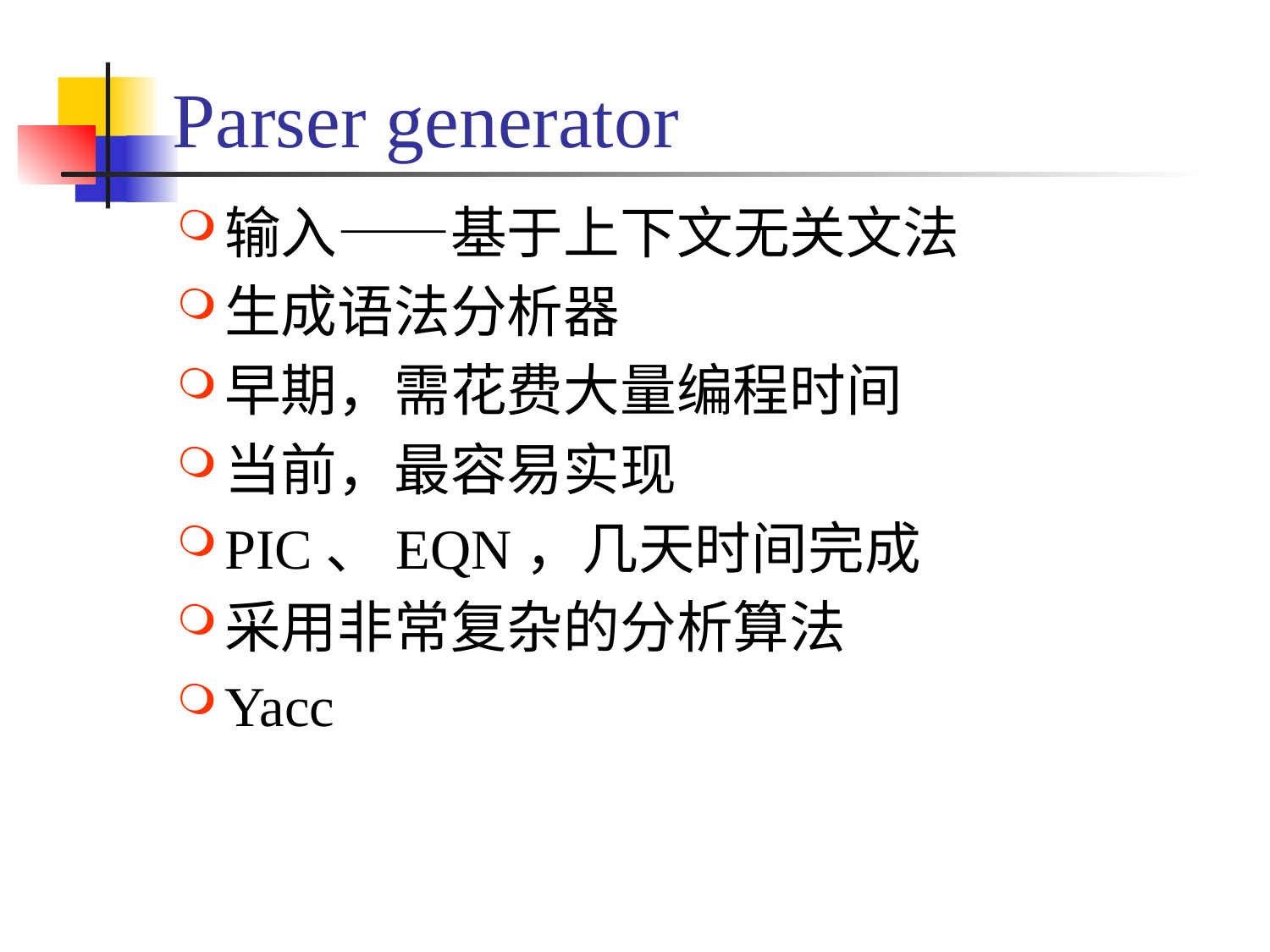

# Parser generator
输入——基于上下文无关文法
生成语法分析器
早期，需花费大量编程时间
当前，最容易实现
PIC、EQN，几天时间完成
采用非常复杂的分析算法
Yacc